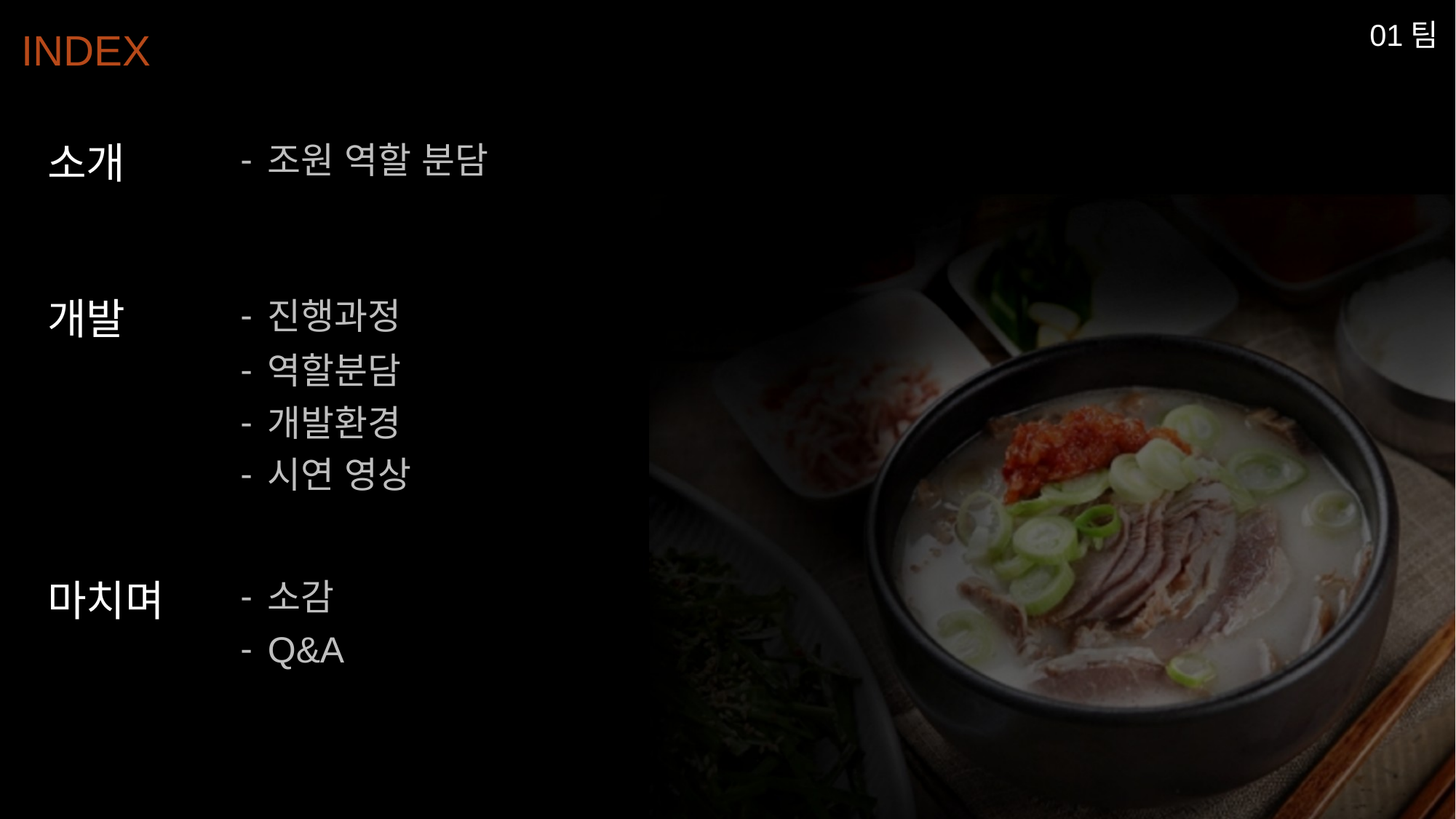

01팀
INDEX
소개
조원 역할 분담
개발
진행과정
역할분담
개발환경
시연 영상
마치며
소감
Q&A